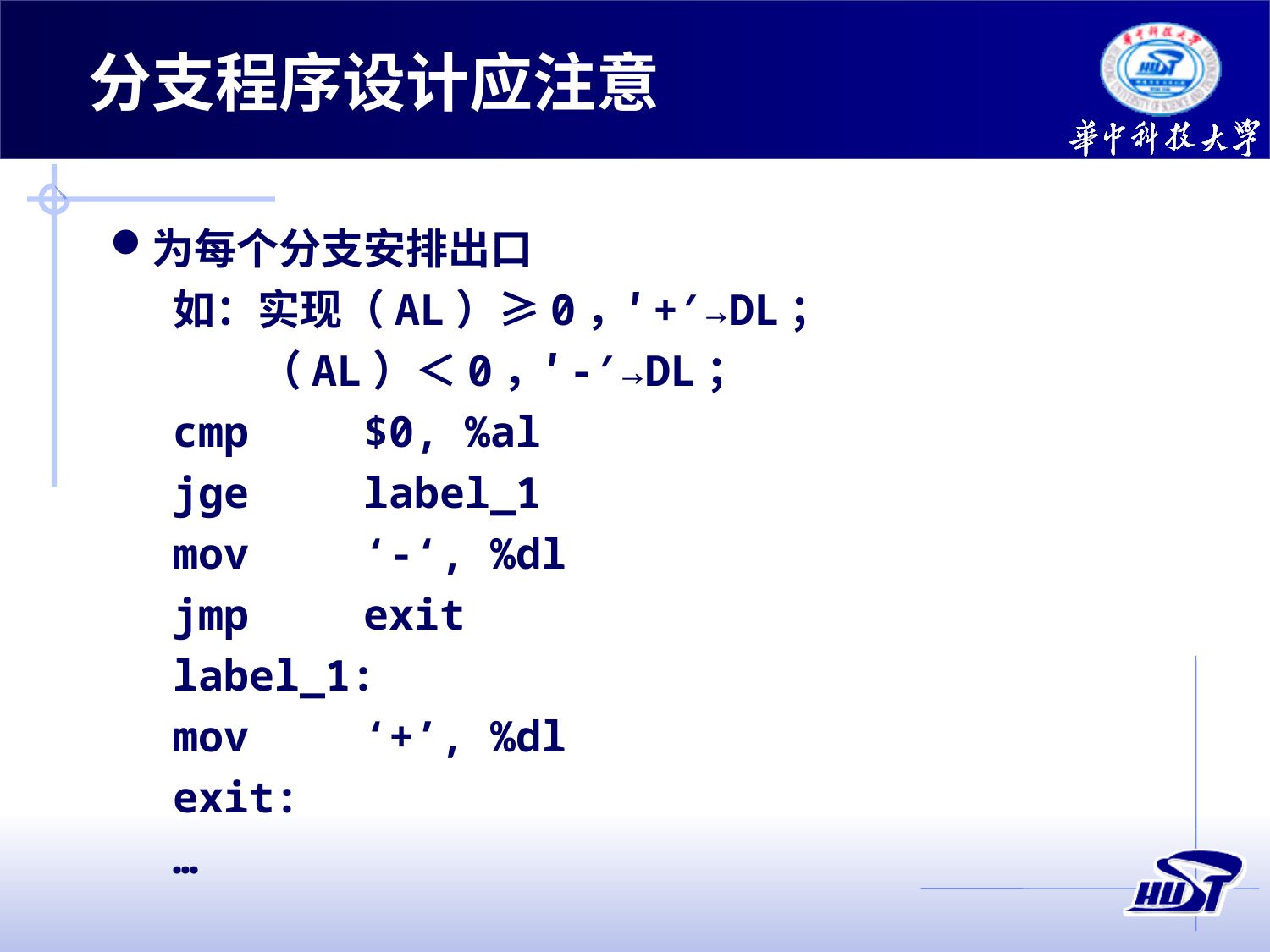

分支程序设计应注意
为每个分支安排出口
如：实现（AL）≥0，′+′→DL；
        （AL）＜0，′-′→DL；
cmp	$0, %al
jge	label_1
mov	‘-‘, %dl
jmp	exit
label_1:
mov	‘+’, %dl
exit:
…